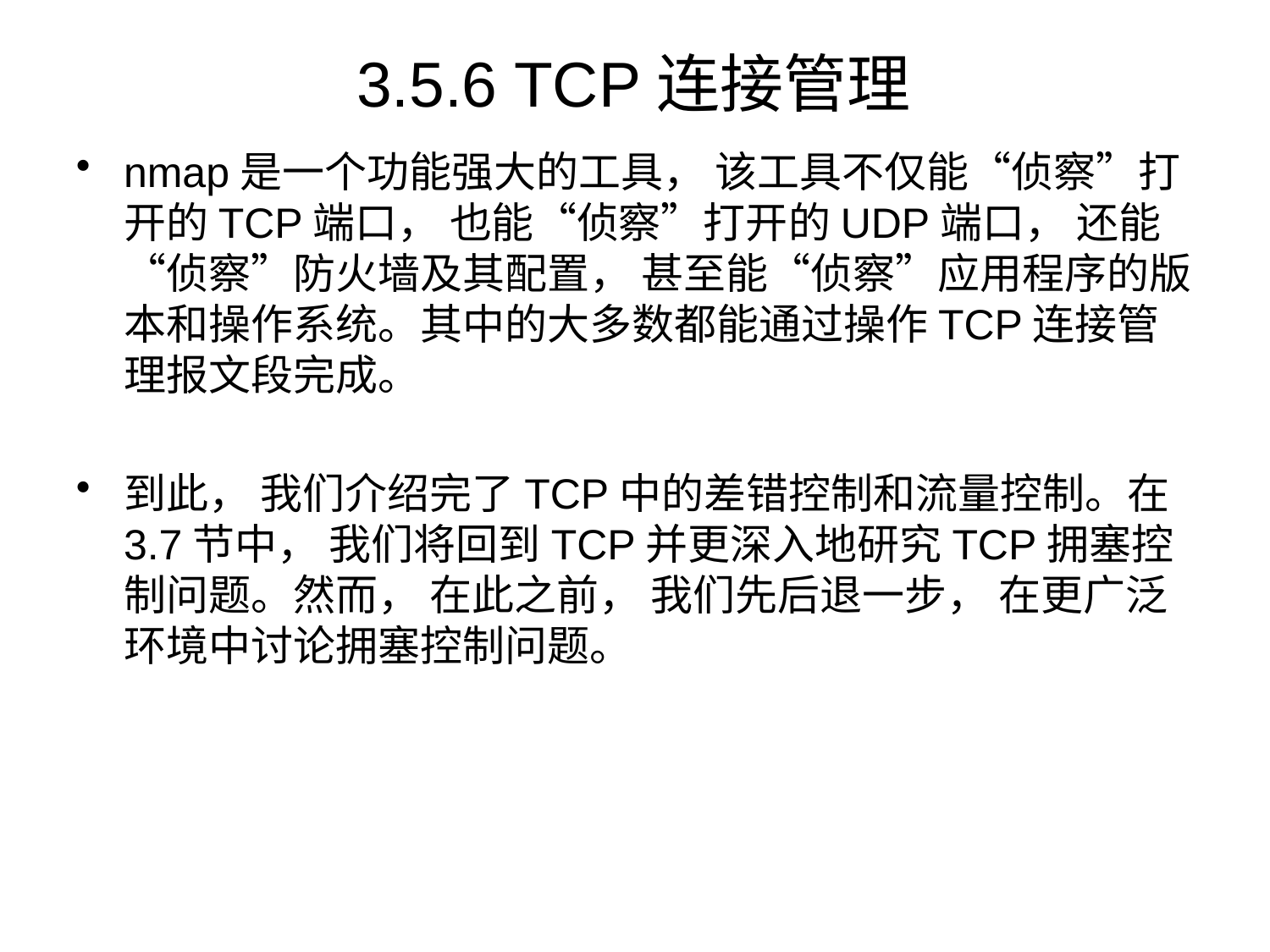

# 3.5.6 TCP连接管理
nmap是一个功能强大的工具， 该工具不仅能“侦察”打开的TCP端口， 也能“侦察”打开的UDP端口， 还能“侦察”防火墙及其配置， 甚至能“侦察”应用程序的版本和操作系统。其中的大多数都能通过操作TCP连接管理报文段完成。

到此， 我们介绍完了TCP中的差错控制和流量控制。在3.7节中， 我们将回到TCP并更深入地研究TCP拥塞控制问题。然而， 在此之前， 我们先后退一步， 在更广泛环境中讨论拥塞控制问题。